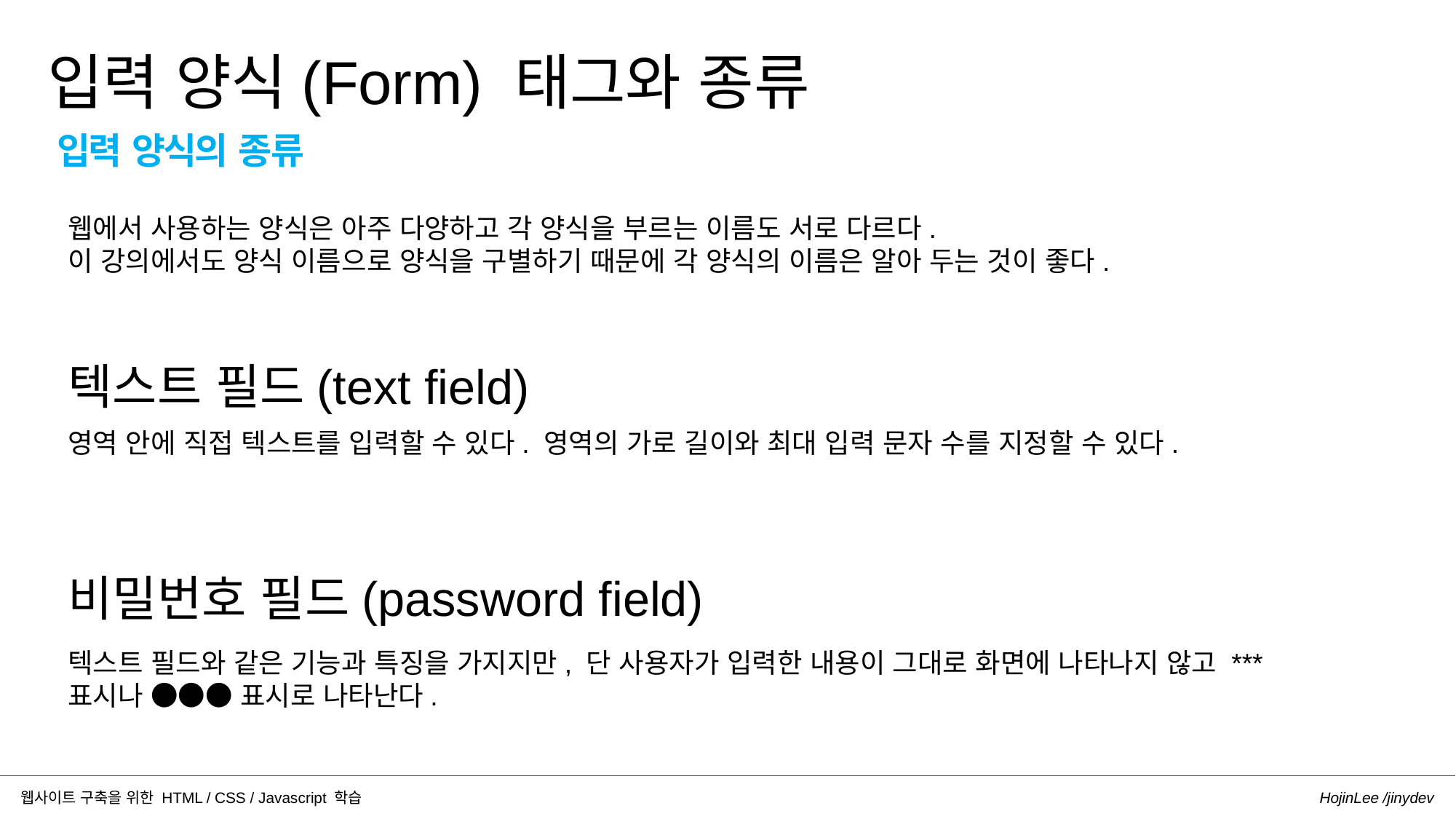

입력 양식(Form) 태그와 종류
입력 양식의 종류
웹에서 사용하는 양식은 아주 다양하고 각 양식을 부르는 이름도 서로 다르다.
이 강의에서도 양식 이름으로 양식을 구별하기 때문에 각 양식의 이름은 알아 두는 것이 좋다.
텍스트 필드(text field)
영역 안에 직접 텍스트를 입력할 수 있다. 영역의 가로 길이와 최대 입력 문자 수를 지정할 수 있다.
비밀번호 필드(password field)
텍스트 필드와 같은 기능과 특징을 가지지만, 단 사용자가 입력한 내용이 그대로 화면에 나타나지 않고 *** 표시나 ●●● 표시로 나타난다.
HojinLee /jinydev
웹사이트 구축을 위한 HTML / CSS / Javascript 학습